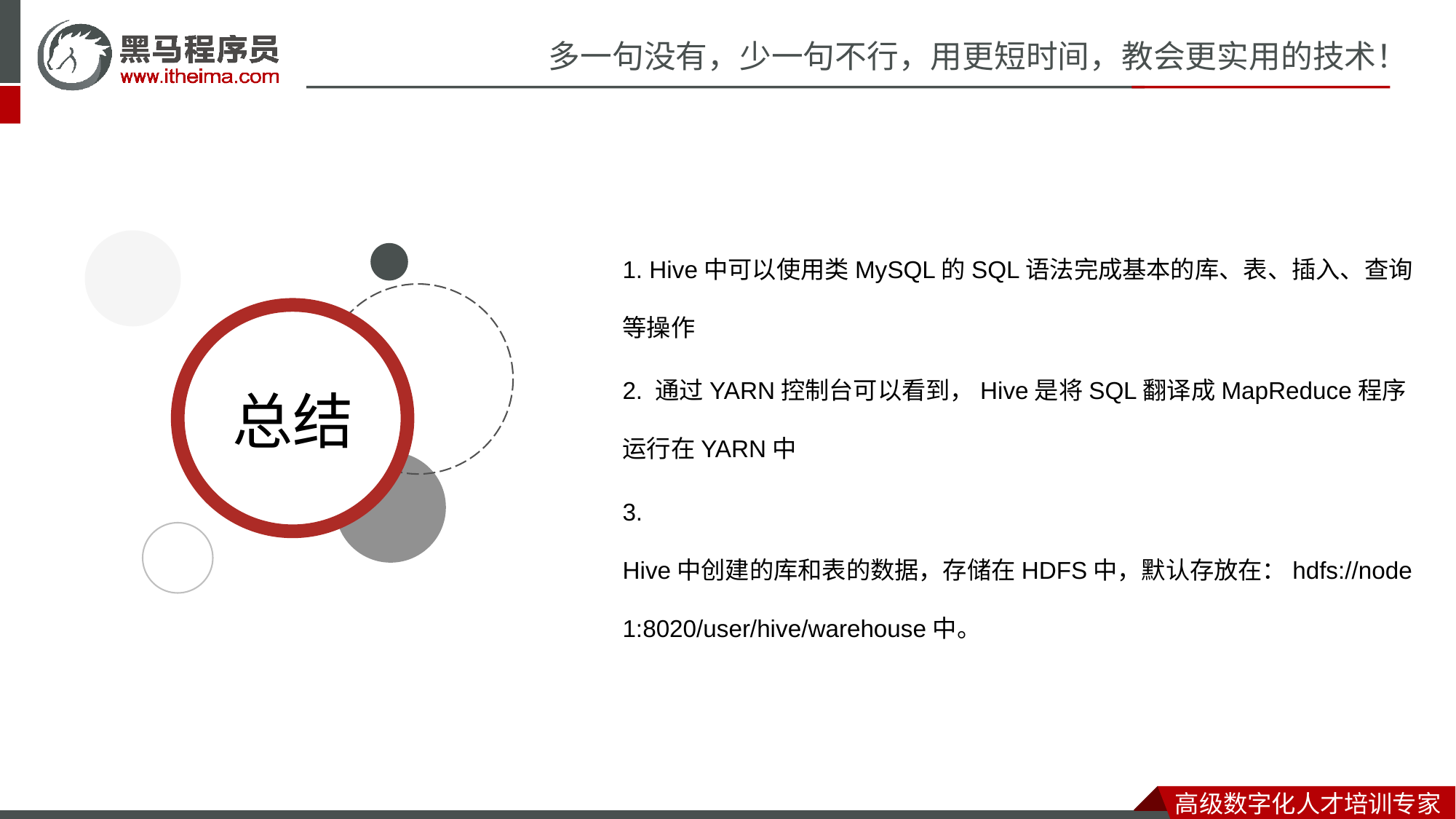

1. Hive中可以使用类MySQL的SQL语法完成基本的库、表、插入、查询等操作
2. 通过YARN控制台可以看到，Hive是将SQL翻译成MapReduce程序运行在YARN中
3. Hive中创建的库和表的数据，存储在HDFS中，默认存放在：hdfs://node1:8020/user/hive/warehouse中。